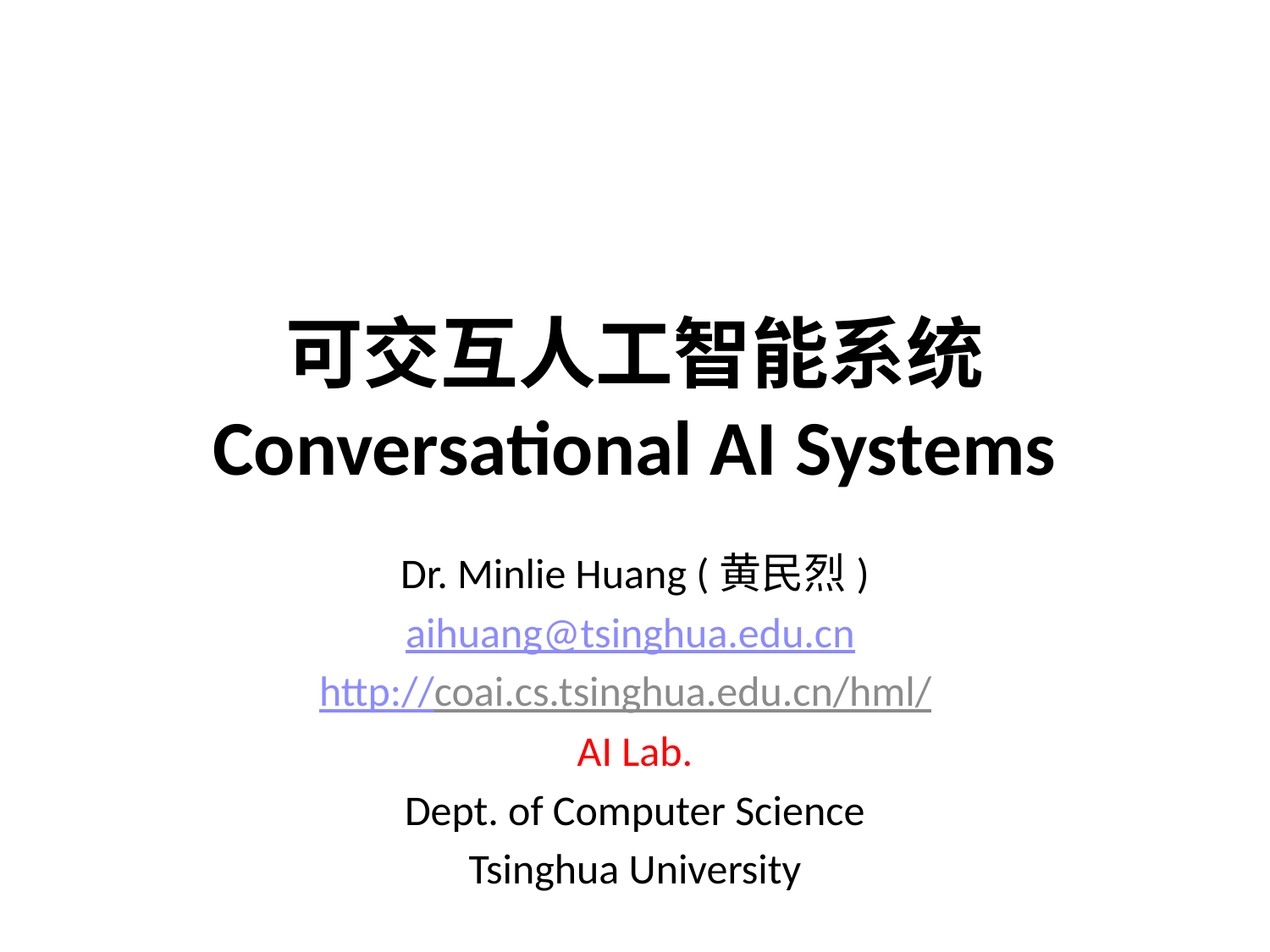

# 可交互人工智能系统 Conversational AI Systems
Dr. Minlie Huang (黄民烈)
aihuang@tsinghua.edu.cn
http://coai.cs.tsinghua.edu.cn/hml/
AI Lab.
Dept. of Computer Science
Tsinghua University